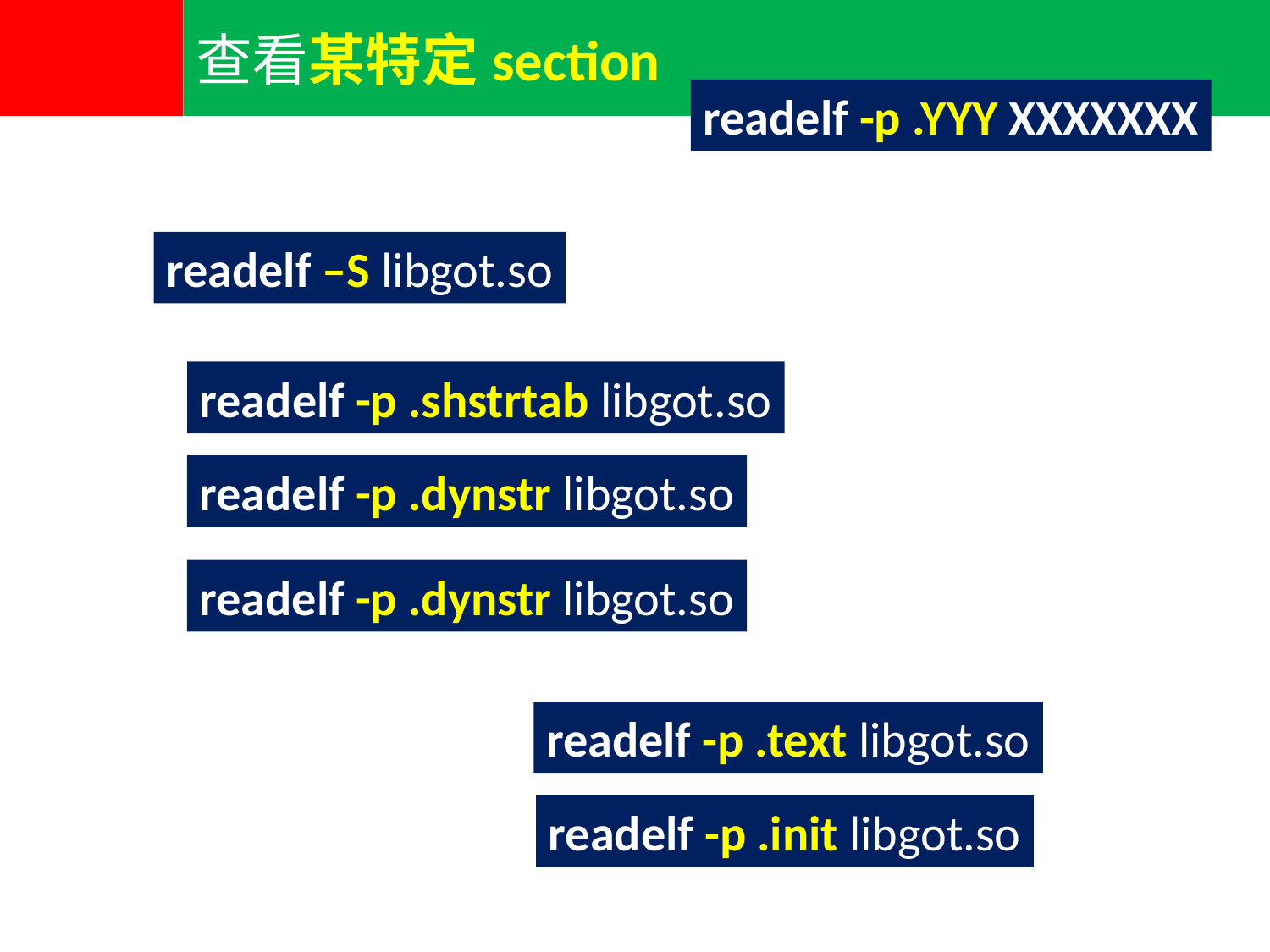

查看某特定section
readelf -p .YYY XXXXXXX
readelf –S libgot.so
readelf -p .shstrtab libgot.so
readelf -p .dynstr libgot.so
readelf -p .dynstr libgot.so
readelf -p .text libgot.so
readelf -p .init libgot.so